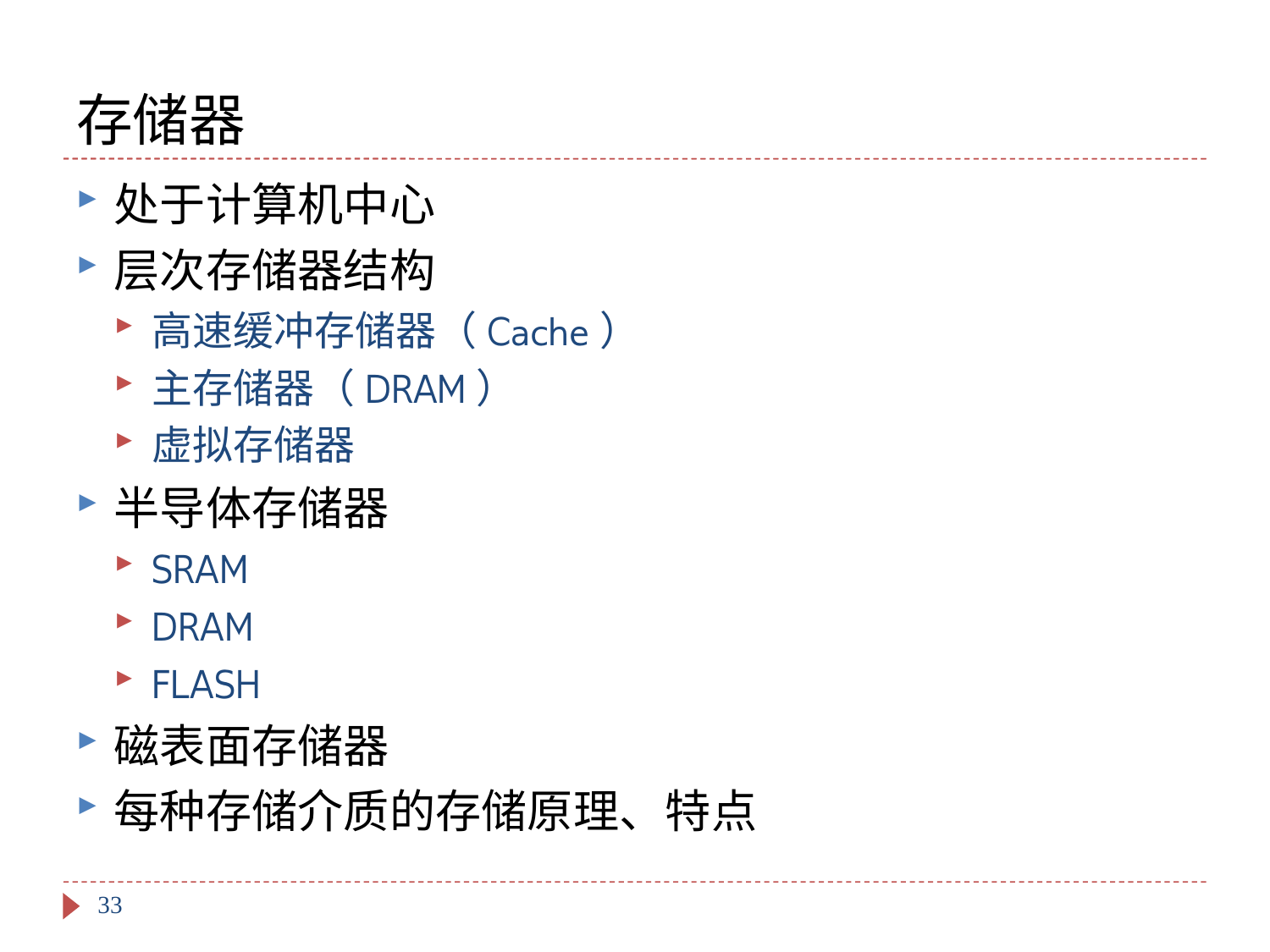

# 存储器
处于计算机中心
层次存储器结构
高速缓冲存储器（Cache）
主存储器（DRAM）
虚拟存储器
半导体存储器
SRAM
DRAM
FLASH
磁表面存储器
每种存储介质的存储原理、特点

33